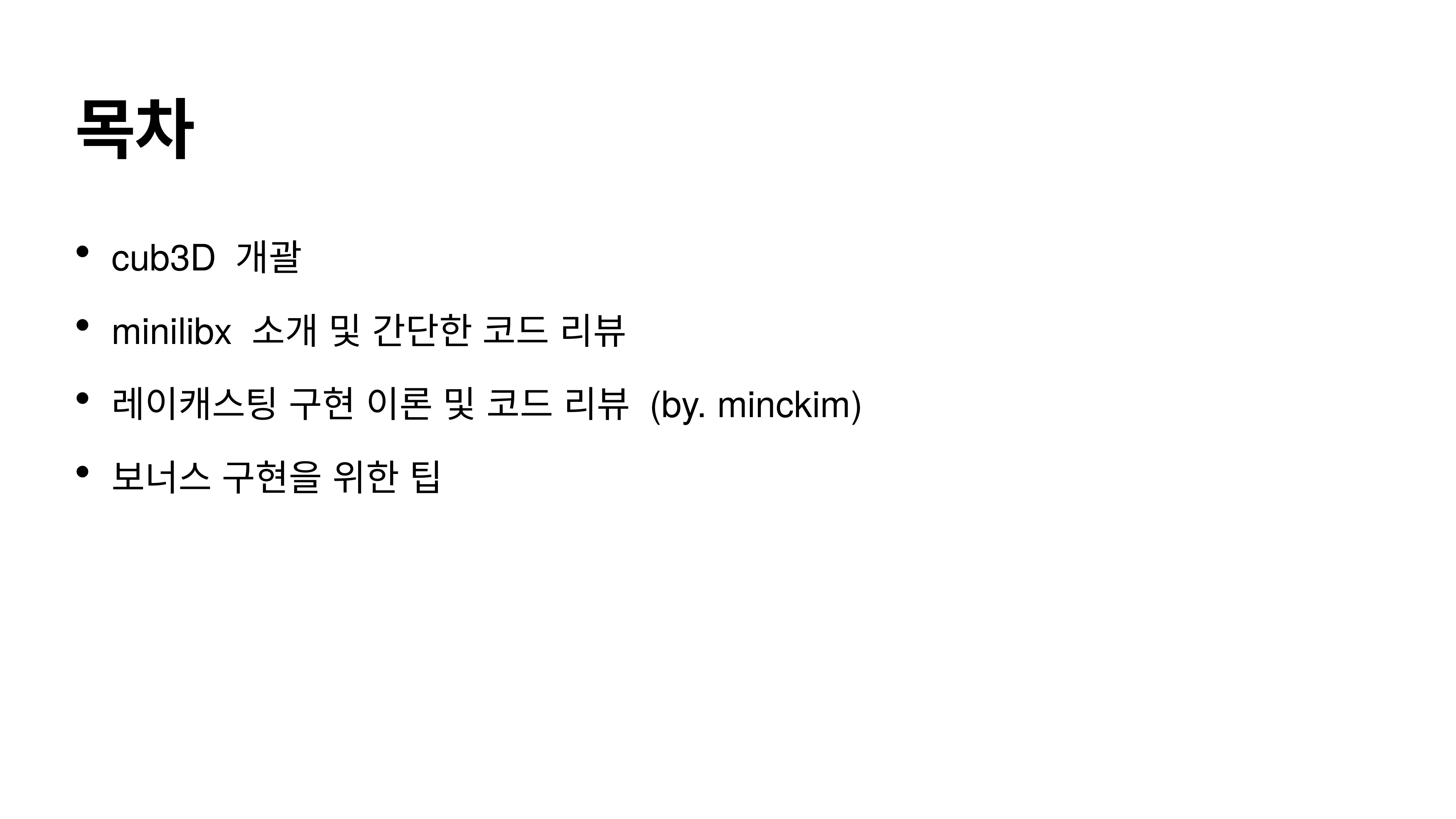

# 목차
cub3D 개괄
minilibx 소개 및 간단한 코드 리뷰
레이캐스팅 구현 이론 및 코드 리뷰 (by. minckim)
보너스 구현을 위한 팁